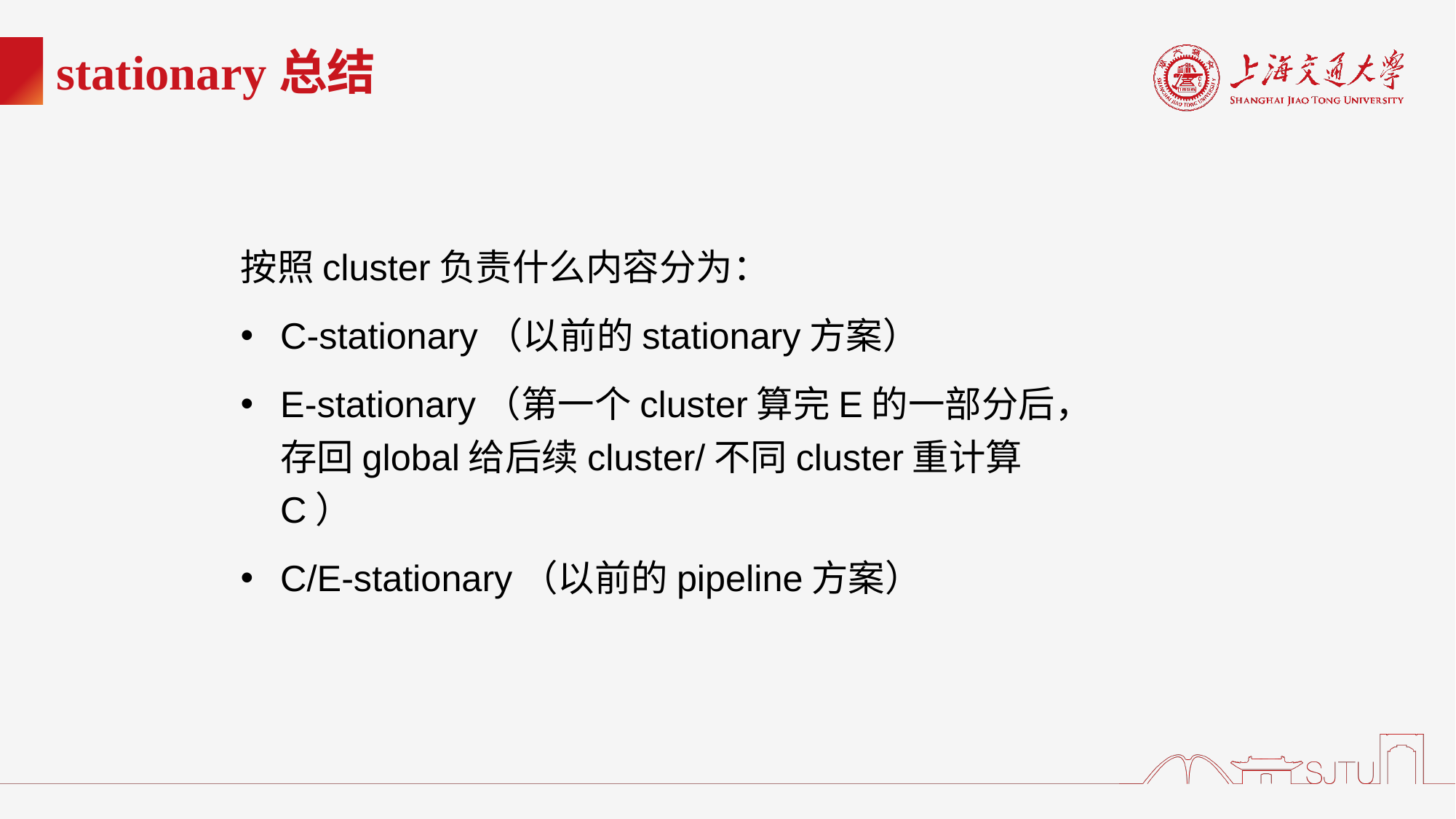

# stationary总结
按照cluster负责什么内容分为：
C-stationary（以前的stationary方案）
E-stationary（第一个cluster算完E的一部分后，存回global给后续cluster/不同cluster重计算C）
C/E-stationary（以前的pipeline方案）